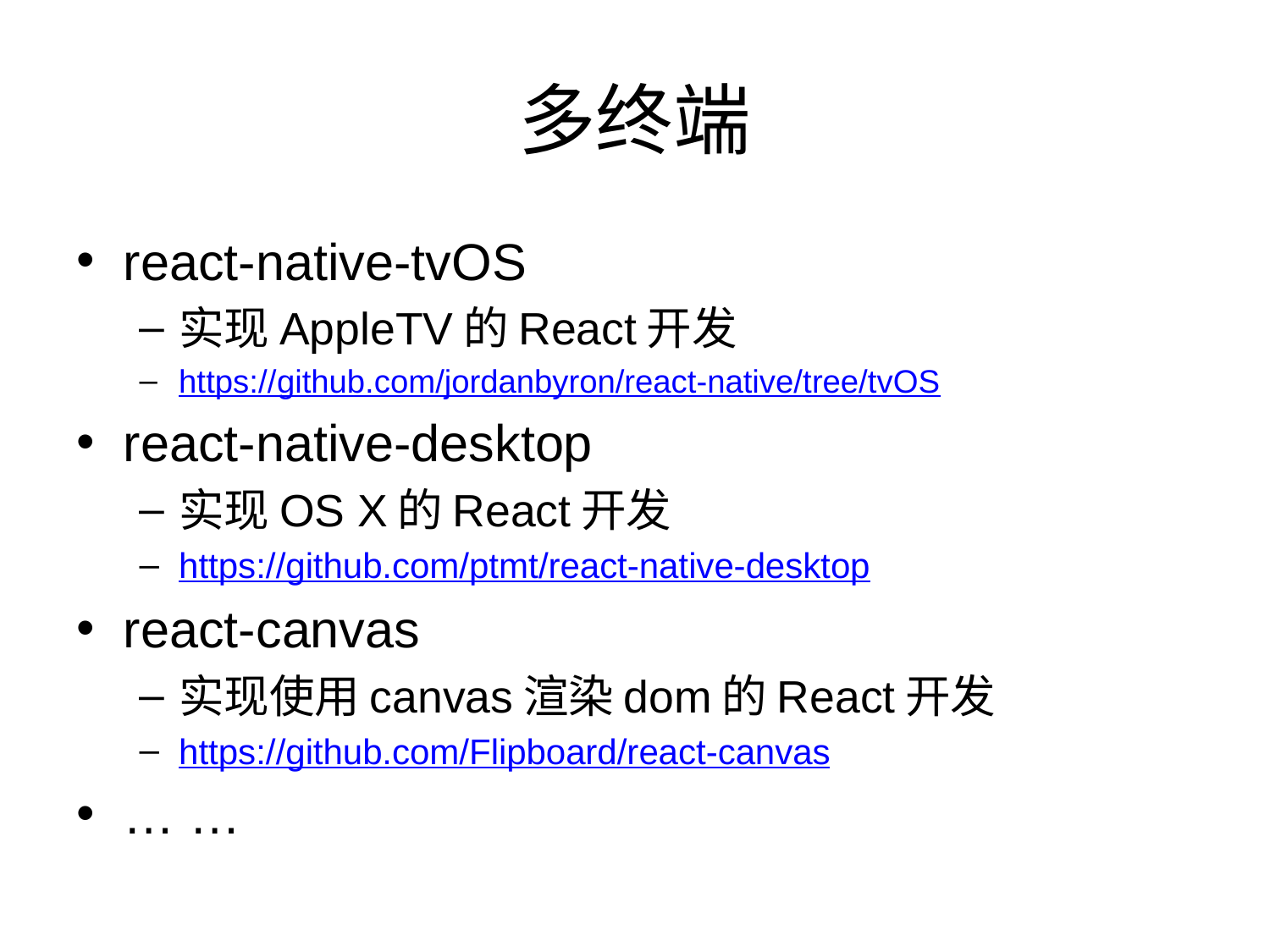

# 多终端
react-native-tvOS
实现AppleTV的React开发
https://github.com/jordanbyron/react-native/tree/tvOS
react-native-desktop
实现OS X的React开发
https://github.com/ptmt/react-native-desktop
react-canvas
实现使用canvas渲染dom的React开发
https://github.com/Flipboard/react-canvas
… …